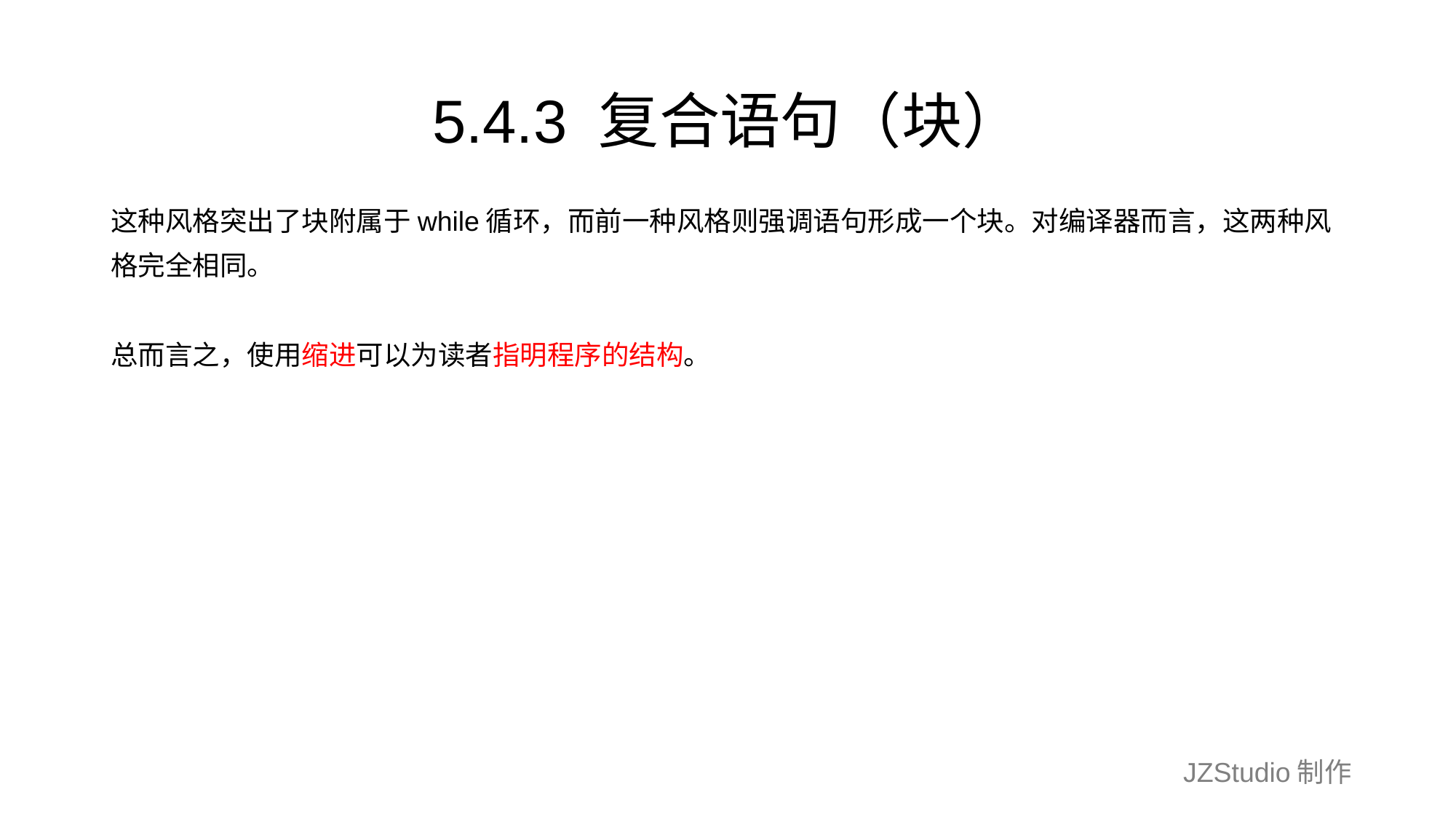

# 5.4.3 复合语句（块）
这种风格突出了块附属于while循环，而前一种风格则强调语句形成一个块。对编译器而言，这两种风
格完全相同。

总而言之，使用缩进可以为读者指明程序的结构。